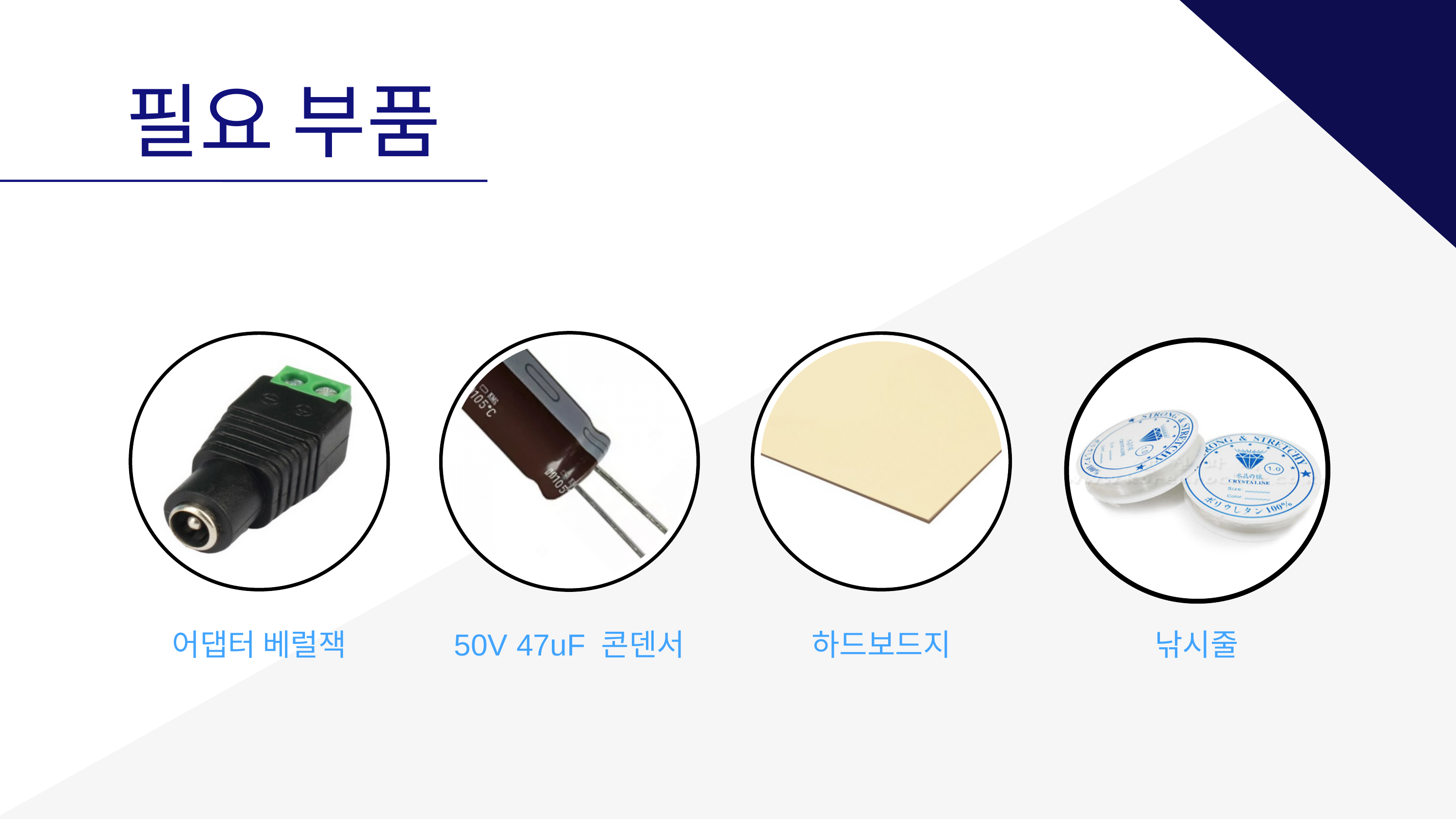

필요 부품

어댑터 베럴잭
50V 47uF 콘덴서
하드보드지
낚시줄